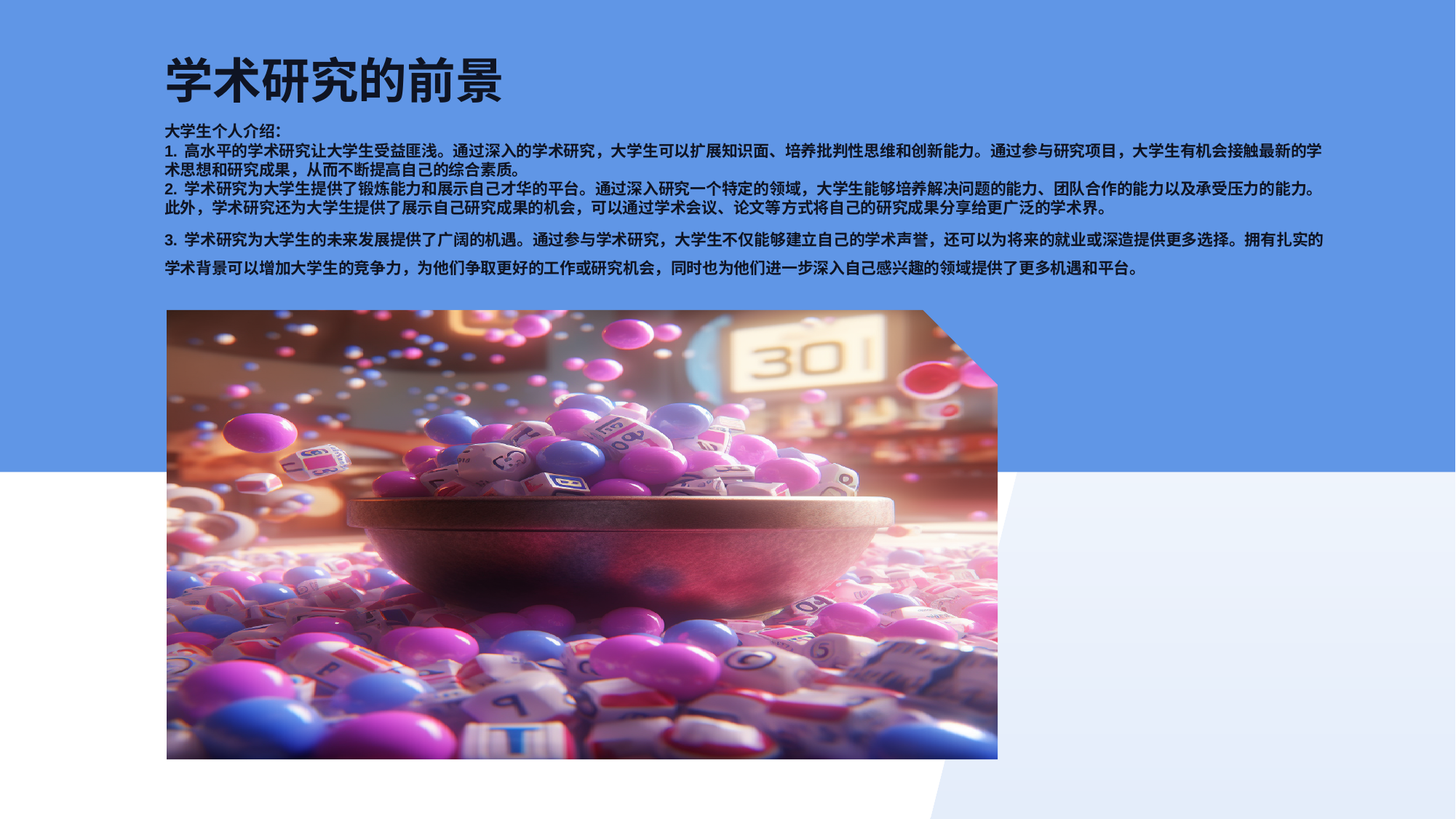

学术研究的前景

大学生个人介绍：
1. 高水平的学术研究让大学生受益匪浅。通过深入的学术研究，大学生可以扩展知识面、培养批判性思维和创新能力。通过参与研究项目，大学生有机会接触最新的学术思想和研究成果，从而不断提高自己的综合素质。
2. 学术研究为大学生提供了锻炼能力和展示自己才华的平台。通过深入研究一个特定的领域，大学生能够培养解决问题的能力、团队合作的能力以及承受压力的能力。此外，学术研究还为大学生提供了展示自己研究成果的机会，可以通过学术会议、论文等方式将自己的研究成果分享给更广泛的学术界。
3. 学术研究为大学生的未来发展提供了广阔的机遇。通过参与学术研究，大学生不仅能够建立自己的学术声誉，还可以为将来的就业或深造提供更多选择。拥有扎实的学术背景可以增加大学生的竞争力，为他们争取更好的工作或研究机会，同时也为他们进一步深入自己感兴趣的领域提供了更多机遇和平台。